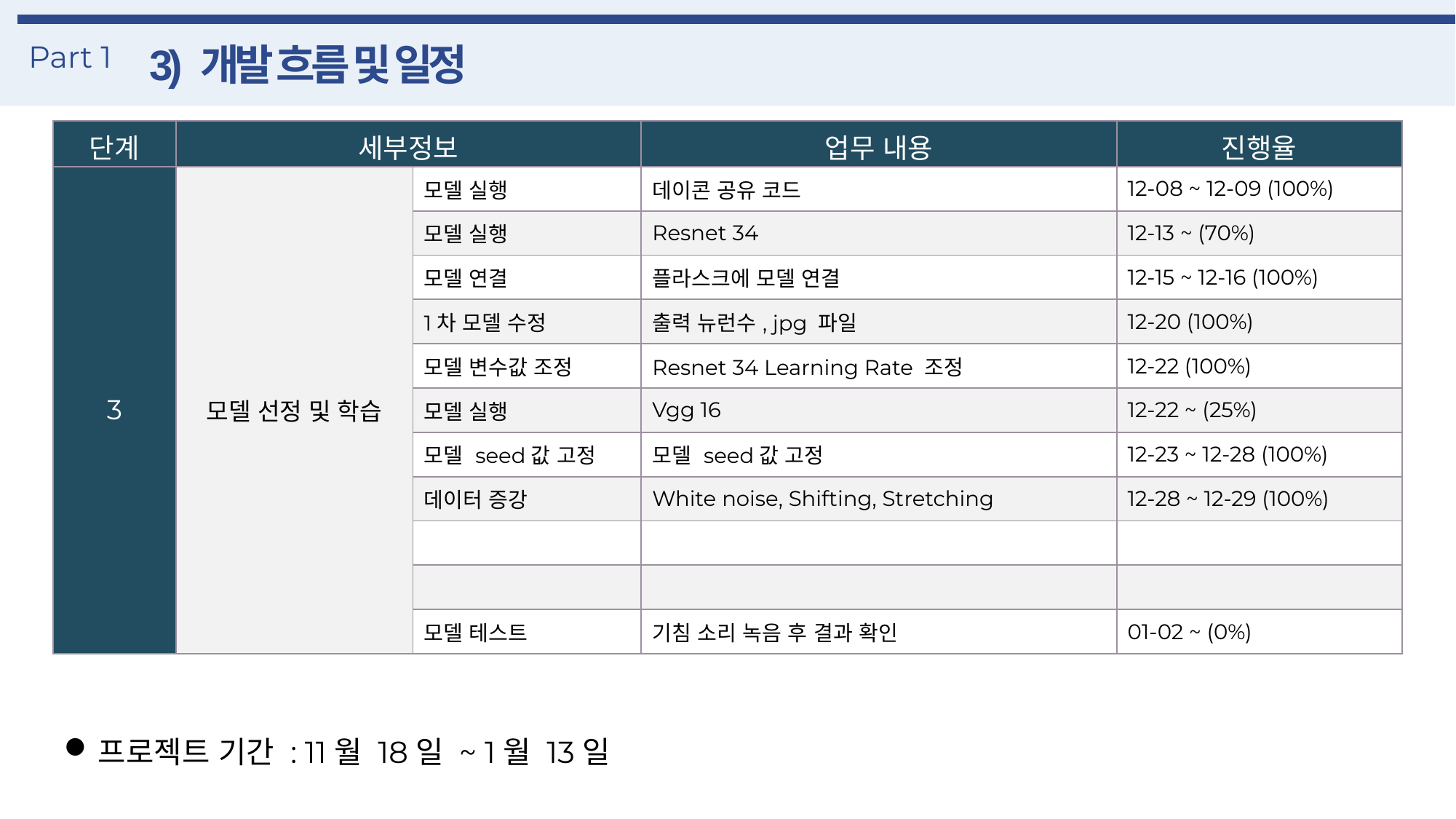

Part 1
3) 개발 흐름 및 일정
| 단계 | 세부정보 |  | 업무 내용 | 진행율 |
| --- | --- | --- | --- | --- |
| 3 | 모델 선정 및 학습 | 모델 실행 | 데이콘 공유 코드 | 12-08 ~ 12-09 (100%) |
|  |  | 모델 실행 | Resnet 34 | 12-13 ~ (70%) |
|  |  | 모델 연결 | 플라스크에 모델 연결 | 12-15 ~ 12-16 (100%) |
| 3 | 모델 선정 및 학습 | 1차 모델 수정 | 출력 뉴런수, jpg 파일 | 12-20 (100%) |
|  |  | 모델 변수값 조정 | Resnet 34 Learning Rate 조정 | 12-22 (100%) |
|  |  | 모델 실행 | Vgg 16 | 12-22 ~ (25%) |
|  |  | 모델 seed값 고정 | 모델 seed값 고정 | 12-23 ~ 12-28 (100%) |
|  |  | 데이터 증강 | White noise, Shifting, Stretching | 12-28 ~ 12-29 (100%) |
|  |  |  |  |  |
|  |  |  |  |  |
|  |  | 모델 테스트 | 기침 소리 녹음 후 결과 확인 | 01-02 ~ (0%) |
프로젝트 기간 : 11월 18일 ~ 1월 13일